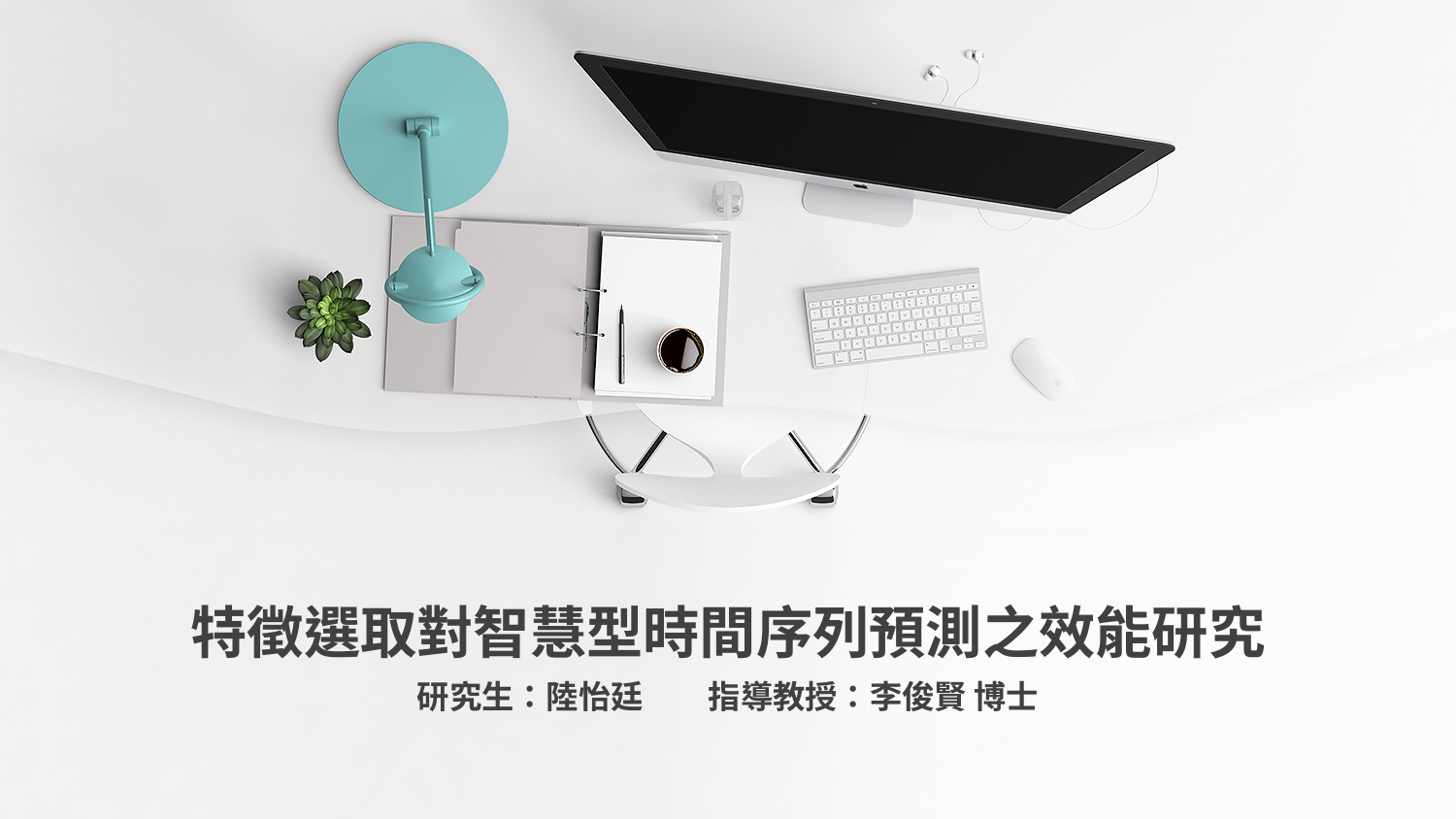

特徵選取對智慧型時間序列預測之效能研究
研究生：陸怡廷	指導教授：李俊賢 博士